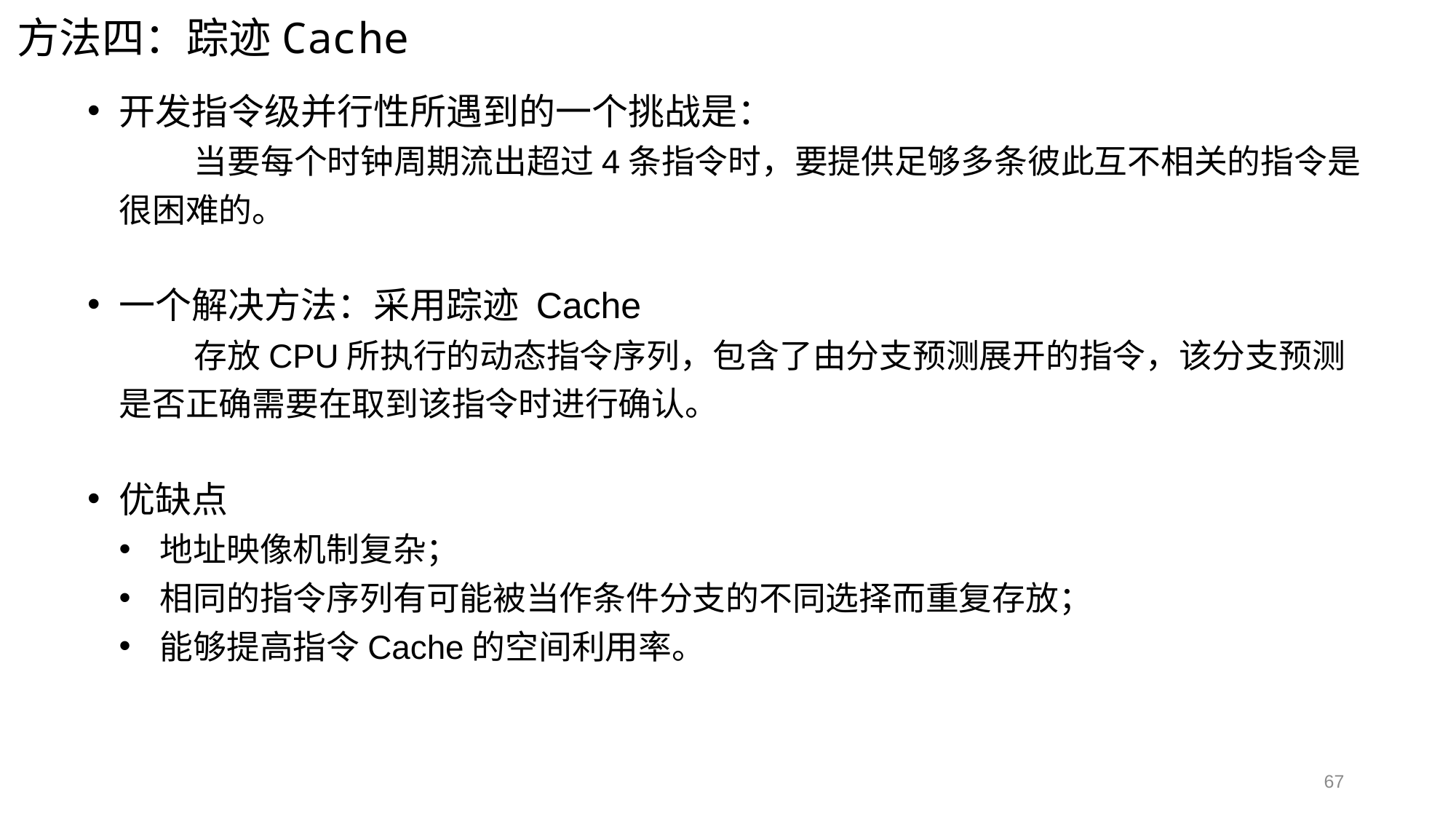

方法四：踪迹Cache
开发指令级并行性所遇到的一个挑战是：
当要每个时钟周期流出超过4条指令时，要提供足够多条彼此互不相关的指令是很困难的。

一个解决方法：采用踪迹 Cache
存放CPU所执行的动态指令序列，包含了由分支预测展开的指令，该分支预测是否正确需要在取到该指令时进行确认。

优缺点
地址映像机制复杂；
相同的指令序列有可能被当作条件分支的不同选择而重复存放；
能够提高指令Cache的空间利用率。

67